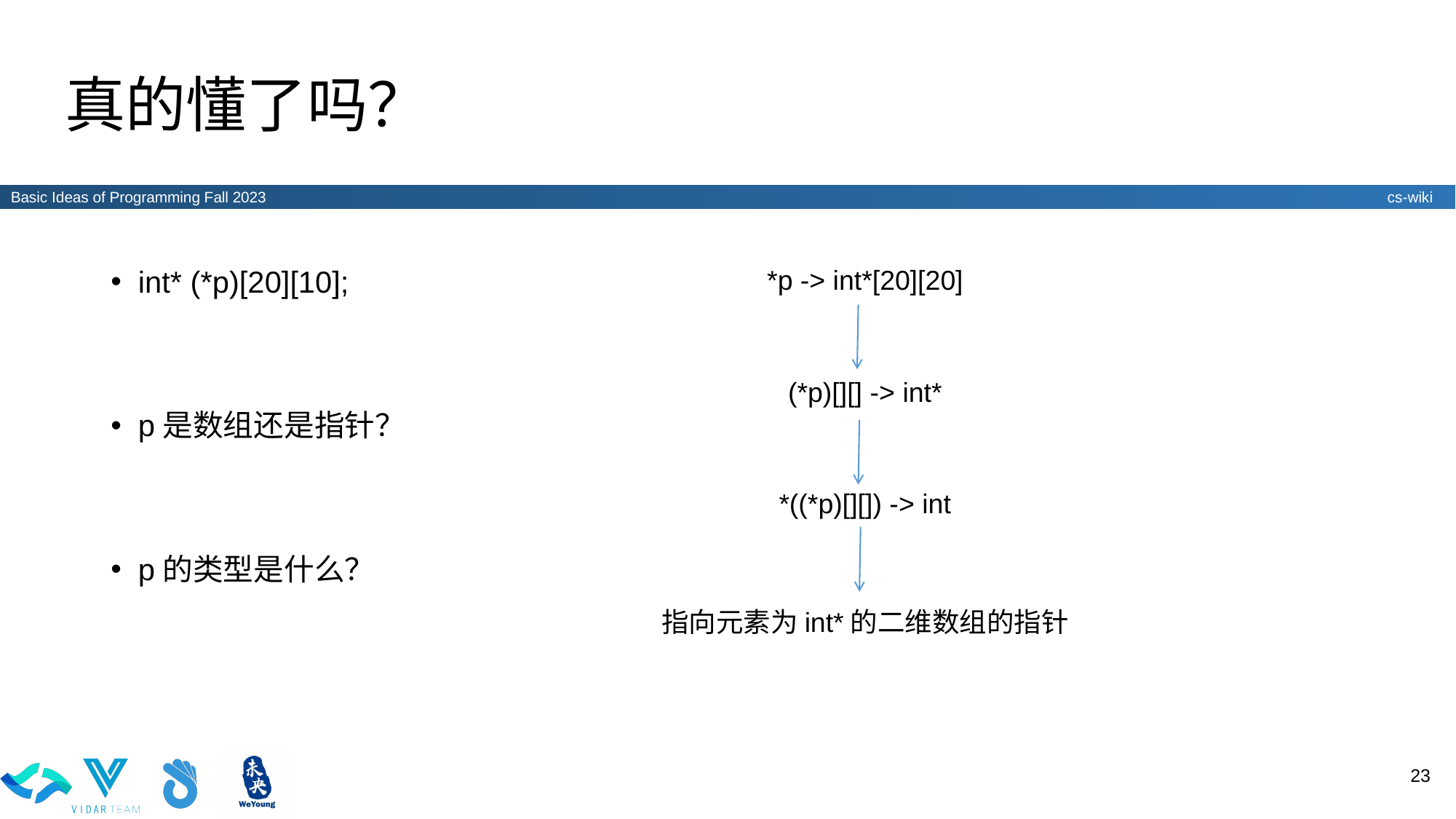

# 真的懂了吗？
*p -> int*[20][20]
int* (*p)[20][10];

p是数组还是指针？

p的类型是什么？
(*p)[][] -> int*
*((*p)[][]) -> int
指向元素为int*的二维数组的指针